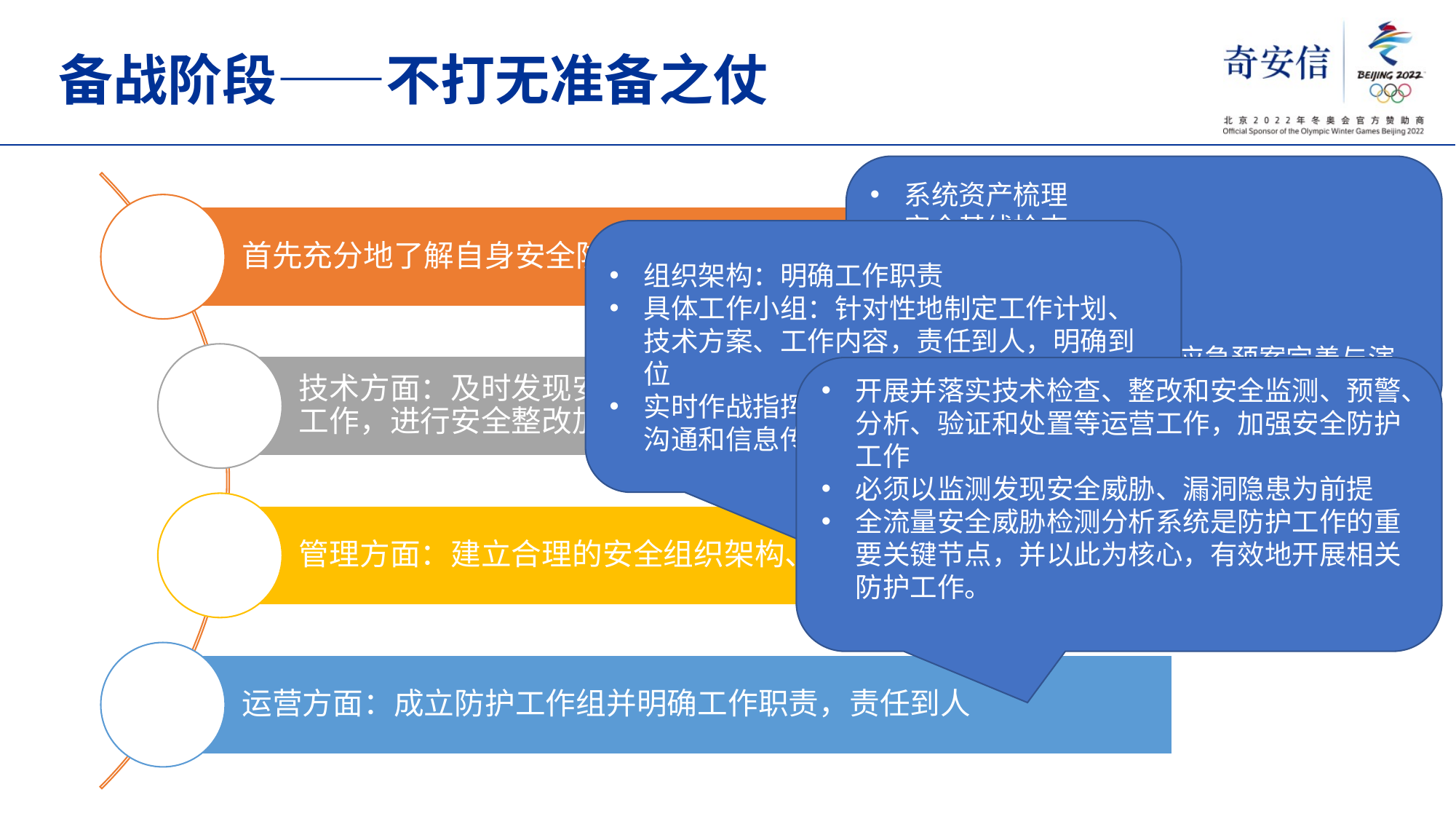

# 备战阶段——不打无准备之仗
系统资产梳理
安全基线检查
网络安全策略检查
Web安全检测
关键网络安全风险检查
安全措施梳理和完善、应急预案完善与演练等
首先充分地了解自身安全防护状况与存在的不足
技术方面：及时发现安全隐患和薄弱环节，有针对性地开展自查工作，进行安全整改加固
管理方面：建立合理的安全组织架构、建立有效的工作沟通机制
运营方面：成立防护工作组并明确工作职责，责任到人
组织架构：明确工作职责
具体工作小组：针对性地制定工作计划、技术方案、工作内容，责任到人，明确到位
实时作战指挥群：实现快速、有效的工作沟通和信息传递
开展并落实技术检查、整改和安全监测、预警、分析、验证和处置等运营工作，加强安全防护工作
必须以监测发现安全威胁、漏洞隐患为前提
全流量安全威胁检测分析系统是防护工作的重要关键节点，并以此为核心，有效地开展相关防护工作。